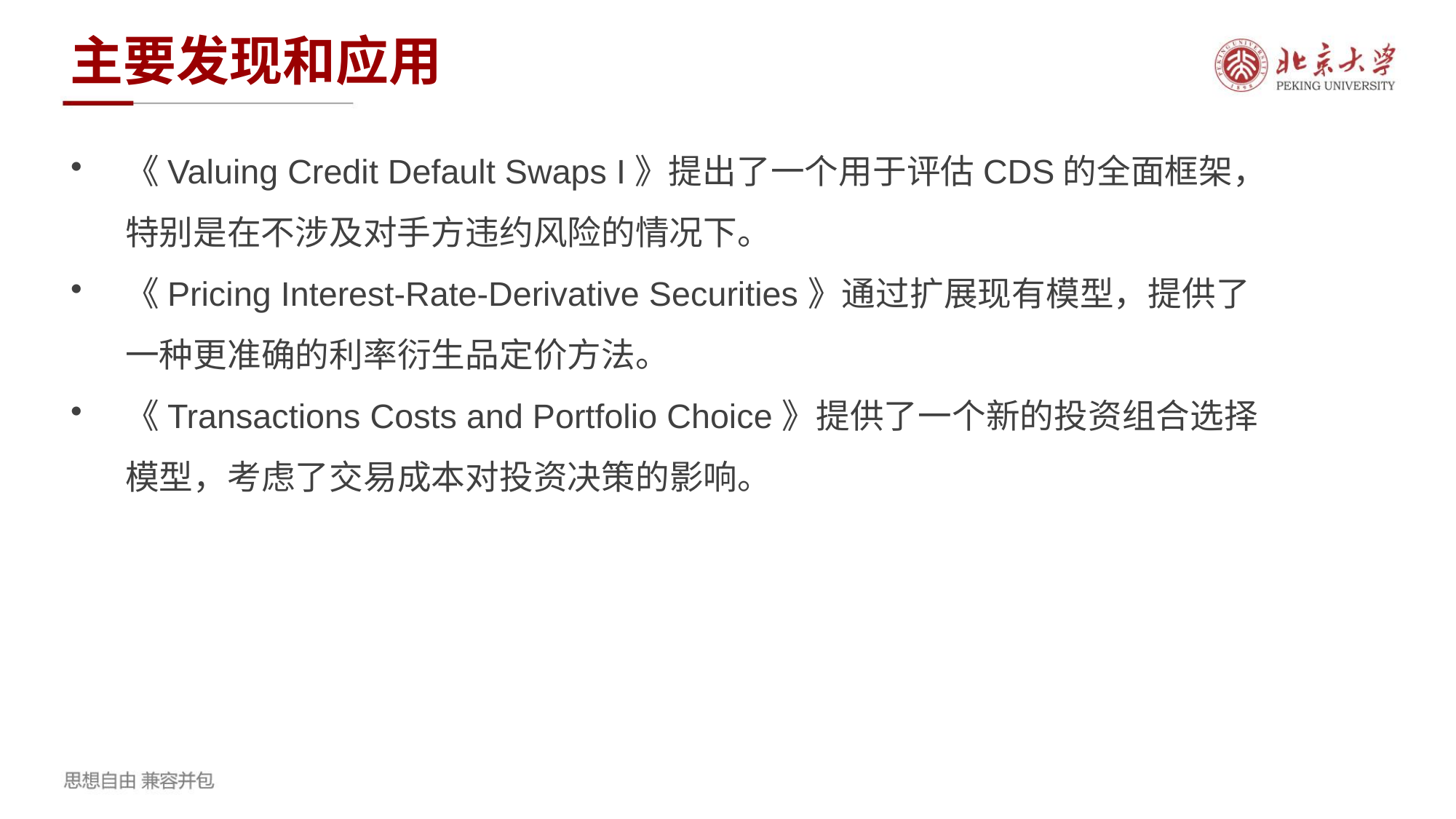

主要发现和应用
《Valuing Credit Default Swaps I》提出了一个用于评估CDS的全面框架，特别是在不涉及对手方违约风险的情况下。
《Pricing Interest-Rate-Derivative Securities》通过扩展现有模型，提供了一种更准确的利率衍生品定价方法。
《Transactions Costs and Portfolio Choice》提供了一个新的投资组合选择模型，考虑了交易成本对投资决策的影响。